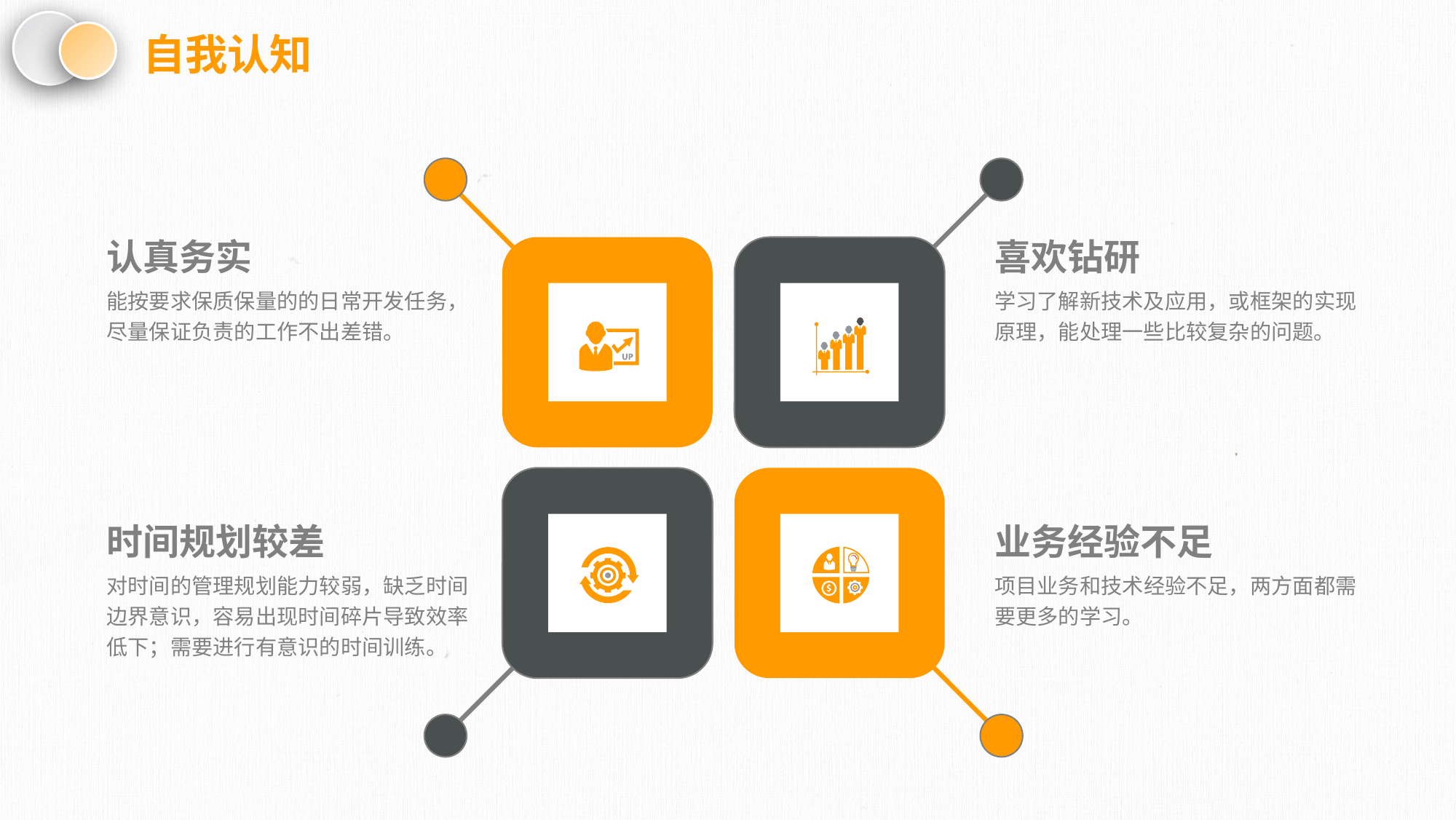

自我认知

认真务实
喜欢钻研

能按要求保质保量的的日常开发任务，尽量保证负责的工作不出差错。
学习了解新技术及应用，或框架的实现原理，能处理一些比较复杂的问题。
时间规划较差
业务经验不足
对时间的管理规划能力较弱，缺乏时间边界意识，容易出现时间碎片导致效率低下；需要进行有意识的时间训练。
项目业务和技术经验不足，两方面都需要更多的学习。